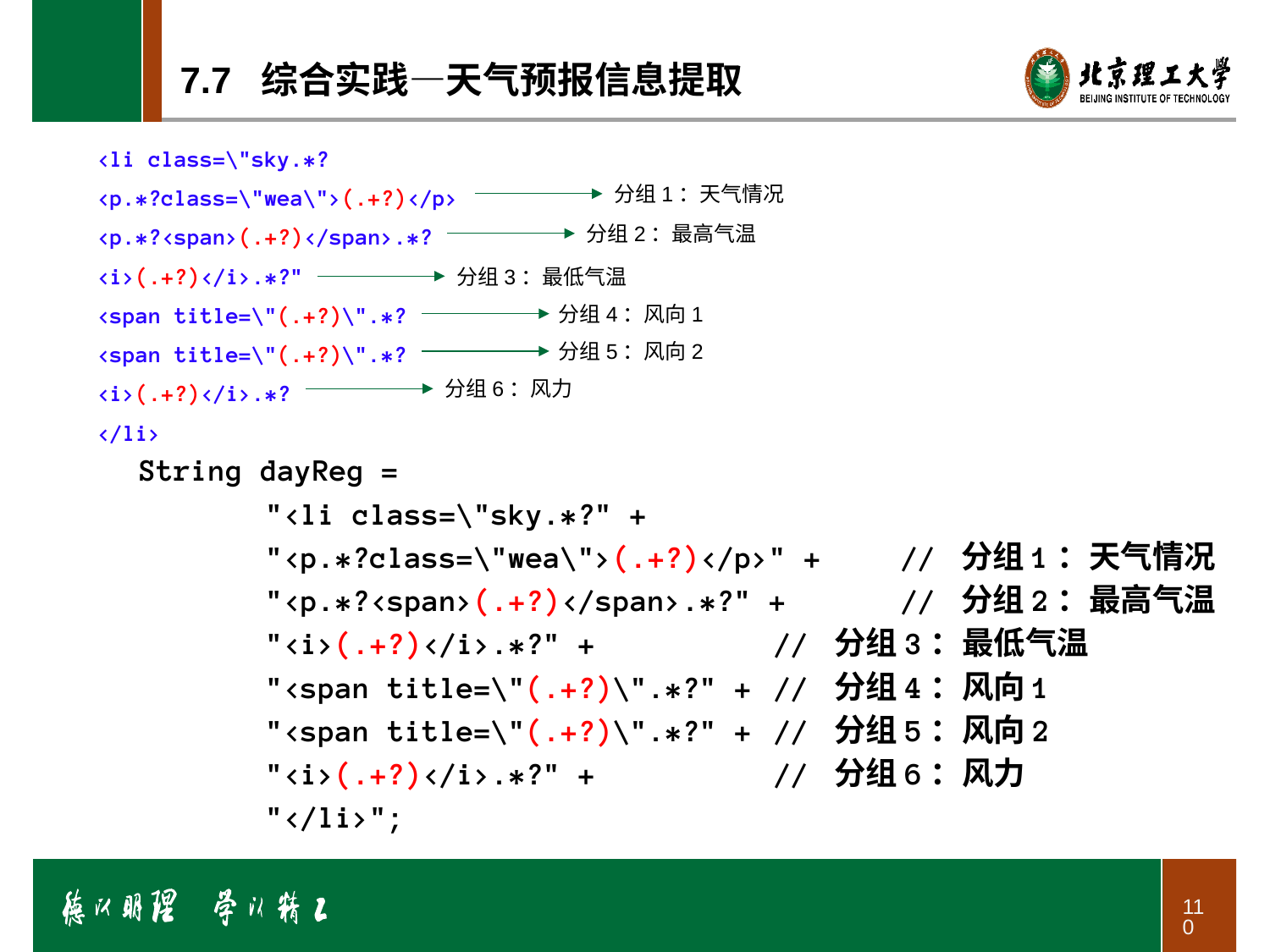

# 7.7  综合实践—天气预报信息提取
<li class=\"sky.*?
<p.*?class=\"wea\">(.+?)</p>
<p.*?<span>(.+?)</span>.*?
<i>(.+?)</i>.*?"
<span title=\"(.+?)\".*?
<span title=\"(.+?)\".*?
<i>(.+?)</i>.*?
</li>
分组1：天气情况
分组2：最高气温
分组3：最低气温
分组4：风向1
分组5：风向2
分组6：风力
	String dayReg =
		"<li class=\"sky.*?" +
		"<p.*?class=\"wea\">(.+?)</p>" + 	// 分组1：天气情况
		"<p.*?<span>(.+?)</span>.*?" + 	// 分组2：最高气温
		"<i>(.+?)</i>.*?" + 		// 分组3：最低气温
		"<span title=\"(.+?)\".*?" + 	// 分组4：风向1
		"<span title=\"(.+?)\".*?" + 	// 分组5：风向2
		"<i>(.+?)</i>.*?" + 		// 分组6：风力
		"</li>";